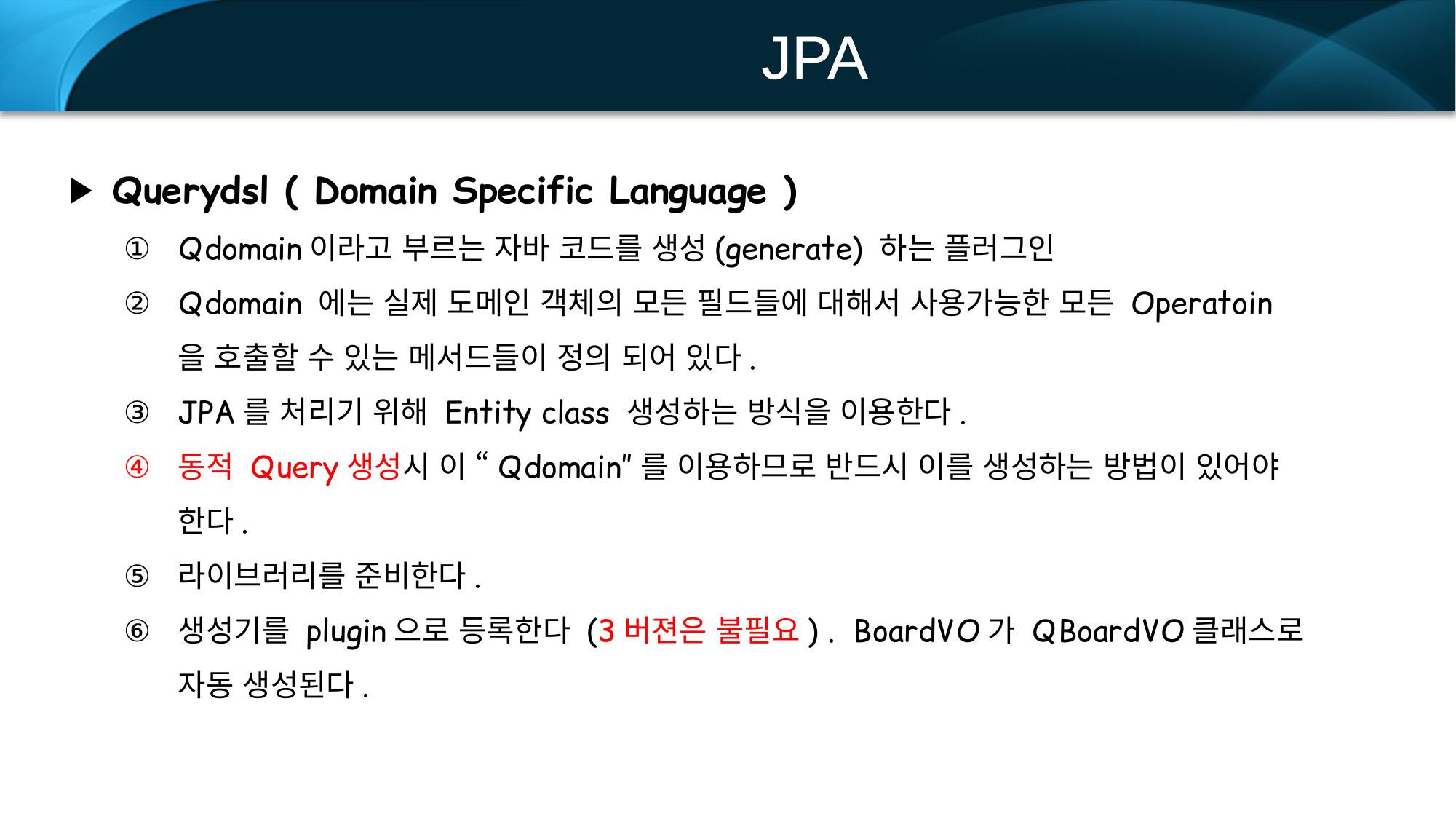

JPA
Querydsl ( Domain Specific Language )
Qdomain이라고 부르는 자바 코드를 생성(generate) 하는 플러그인
Qdomain 에는 실제 도메인 객체의 모든 필드들에 대해서 사용가능한 모든 Operatoin 을 호출할 수 있는 메서드들이 정의 되어 있다.
JPA를 처리기 위해 Entity class 생성하는 방식을 이용한다.
동적 Query생성시 이 “Qdomain”를 이용하므로 반드시 이를 생성하는 방법이 있어야 한다.
라이브러리를 준비한다.
생성기를 plugin으로 등록한다 (3버젼은 불필요) .  BoardVO가 QBoardVO클래스로 자동 생성된다.